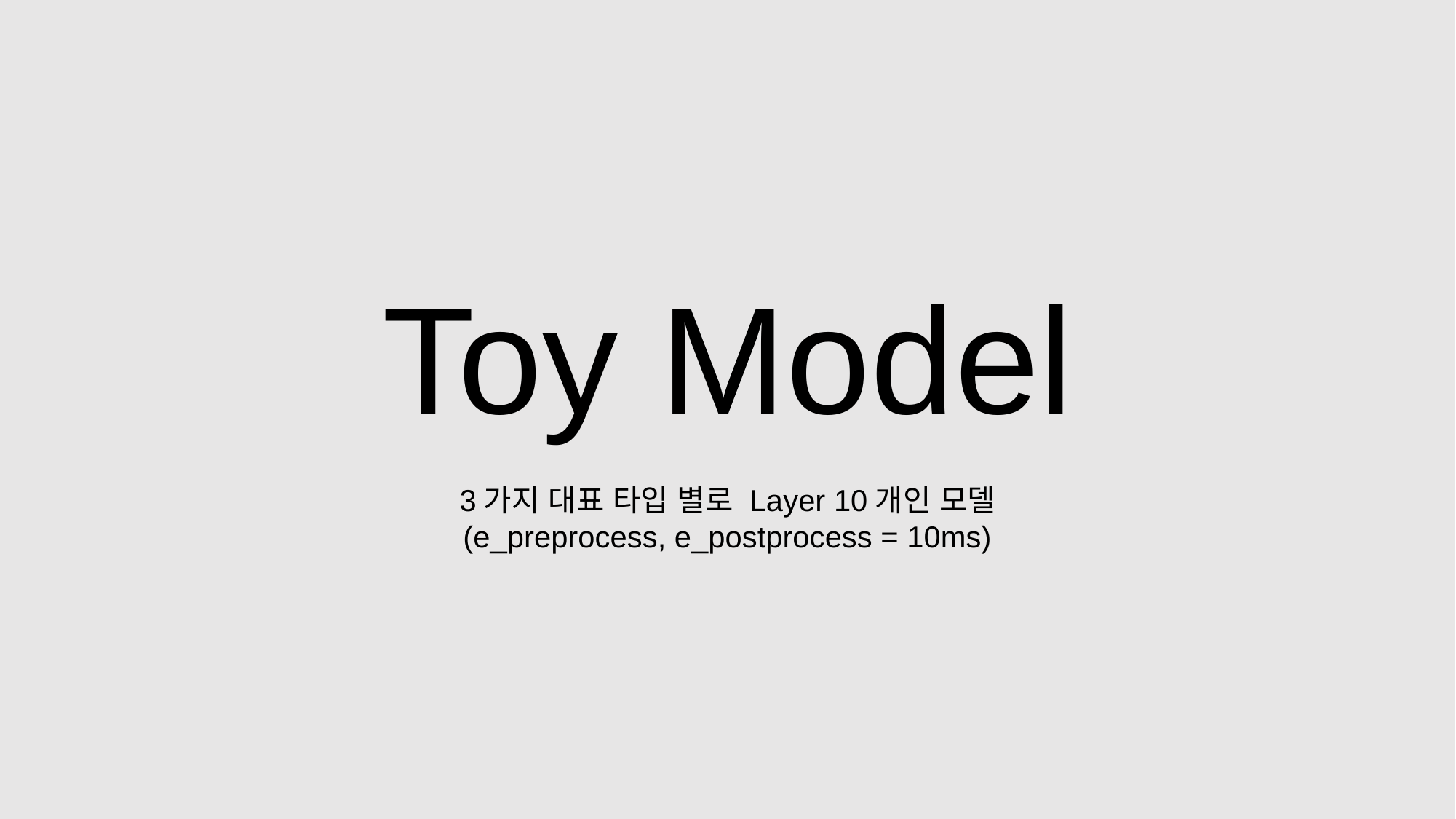

Toy Model

3가지 대표 타입 별로 Layer 10개인 모델
(e_preprocess, e_postprocess = 10ms)